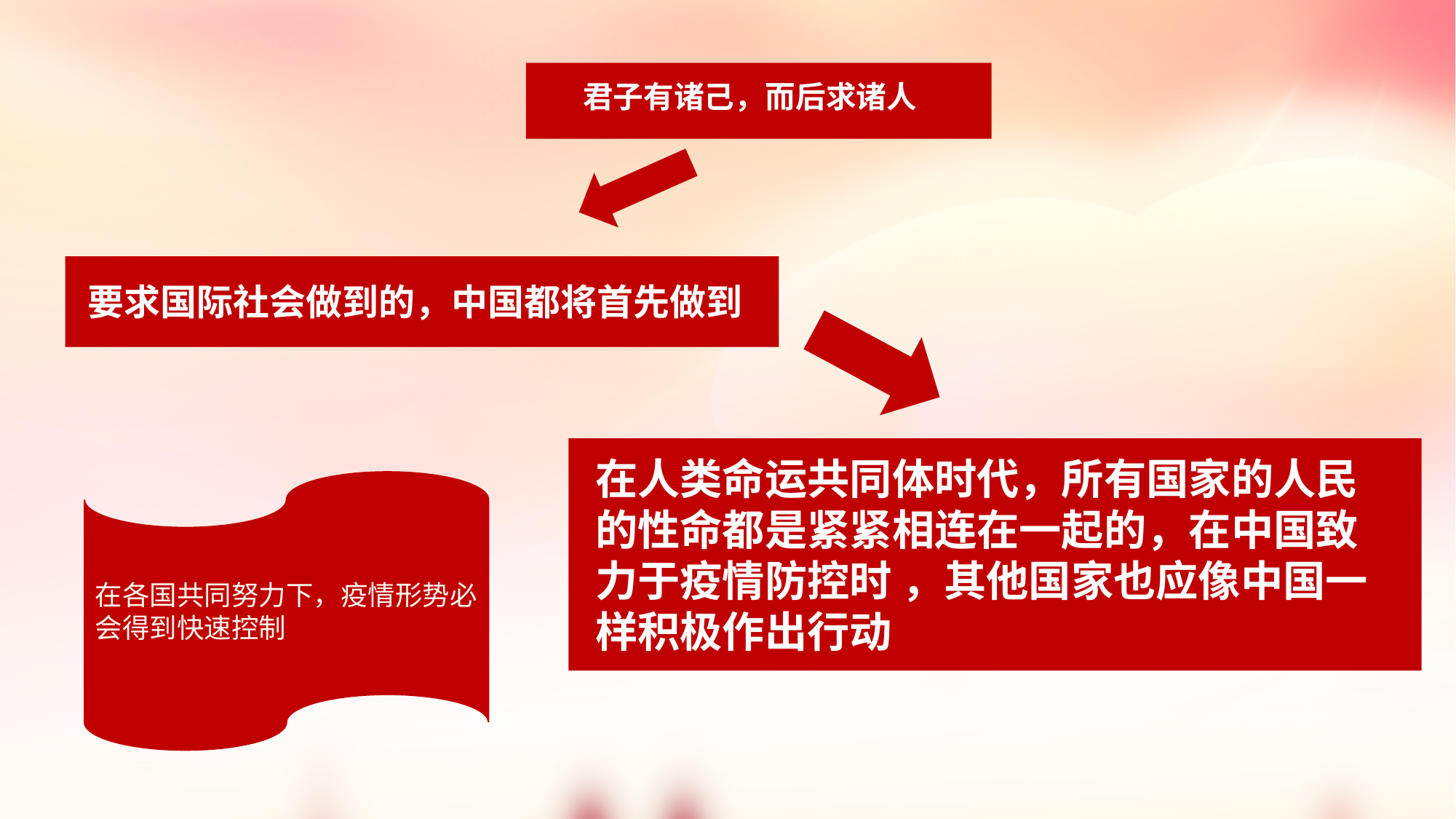

君子有诸己，而后求诸人

要求国际社会做到的，中国都将首先做到

在人类命运共同体时代，所有国家的人民的性命都是紧紧相连在一起的，在中国致力于疫情防控时 ，其他国家也应像中国一样积极作出行动
在各国共同努力下，疫情形势必会得到快速控制